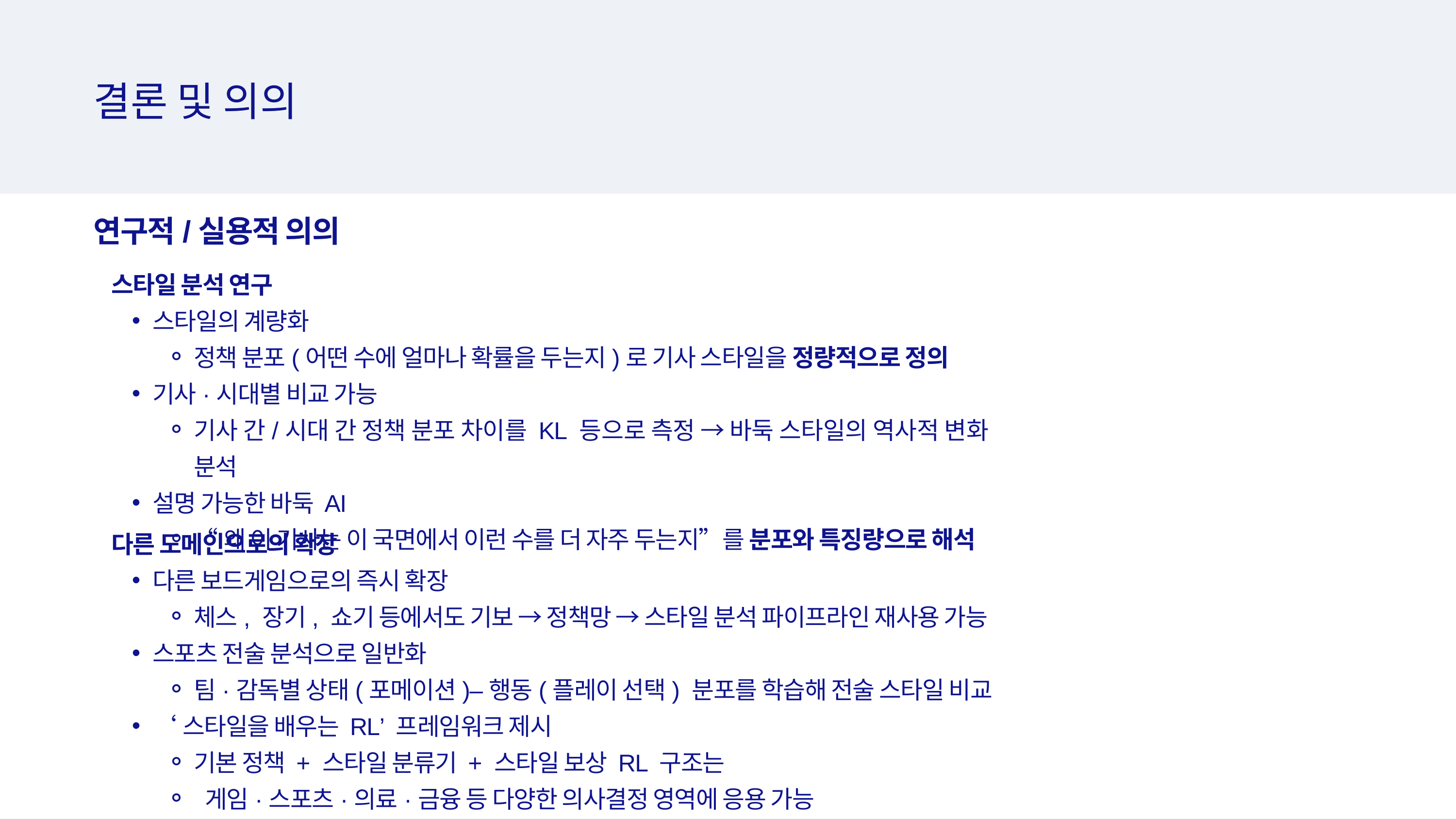

결론 및 의의

연구적/실용적 의의
스타일 분석 연구
스타일의 계량화
정책 분포(어떤 수에 얼마나 확률을 두는지)로 기사 스타일을 정량적으로 정의
기사·시대별 비교 가능
기사 간/시대 간 정책 분포 차이를 KL 등으로 측정 → 바둑 스타일의 역사적 변화 분석
설명 가능한 바둑 AI
“왜 이 기사는 이 국면에서 이런 수를 더 자주 두는지”를 분포와 특징량으로 해석

다른 도메인으로의 확장
다른 보드게임으로의 즉시 확장
체스, 장기, 쇼기 등에서도 기보 → 정책망 → 스타일 분석 파이프라인 재사용 가능
스포츠 전술 분석으로 일반화
팀·감독별 상태(포메이션)–행동(플레이 선택) 분포를 학습해 전술 스타일 비교
‘스타일을 배우는 RL’ 프레임워크 제시
기본 정책 + 스타일 분류기 + 스타일 보상 RL 구조는
 게임·스포츠·의료·금융 등 다양한 의사결정 영역에 응용 가능